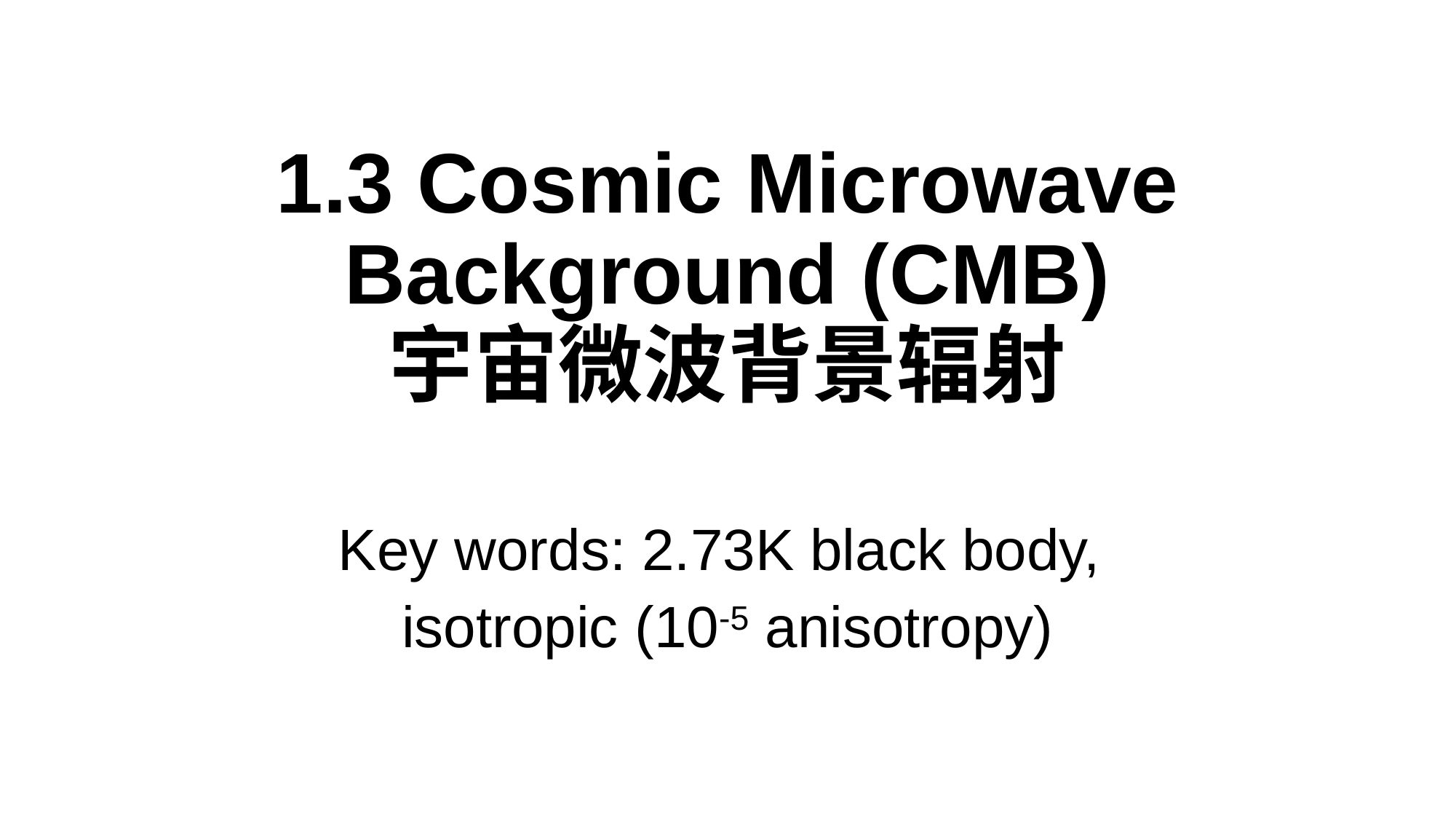

# 1.3 Cosmic Microwave Background (CMB) 宇宙微波背景辐射

Key words: 2.73K black body,
isotropic (10-5 anisotropy)